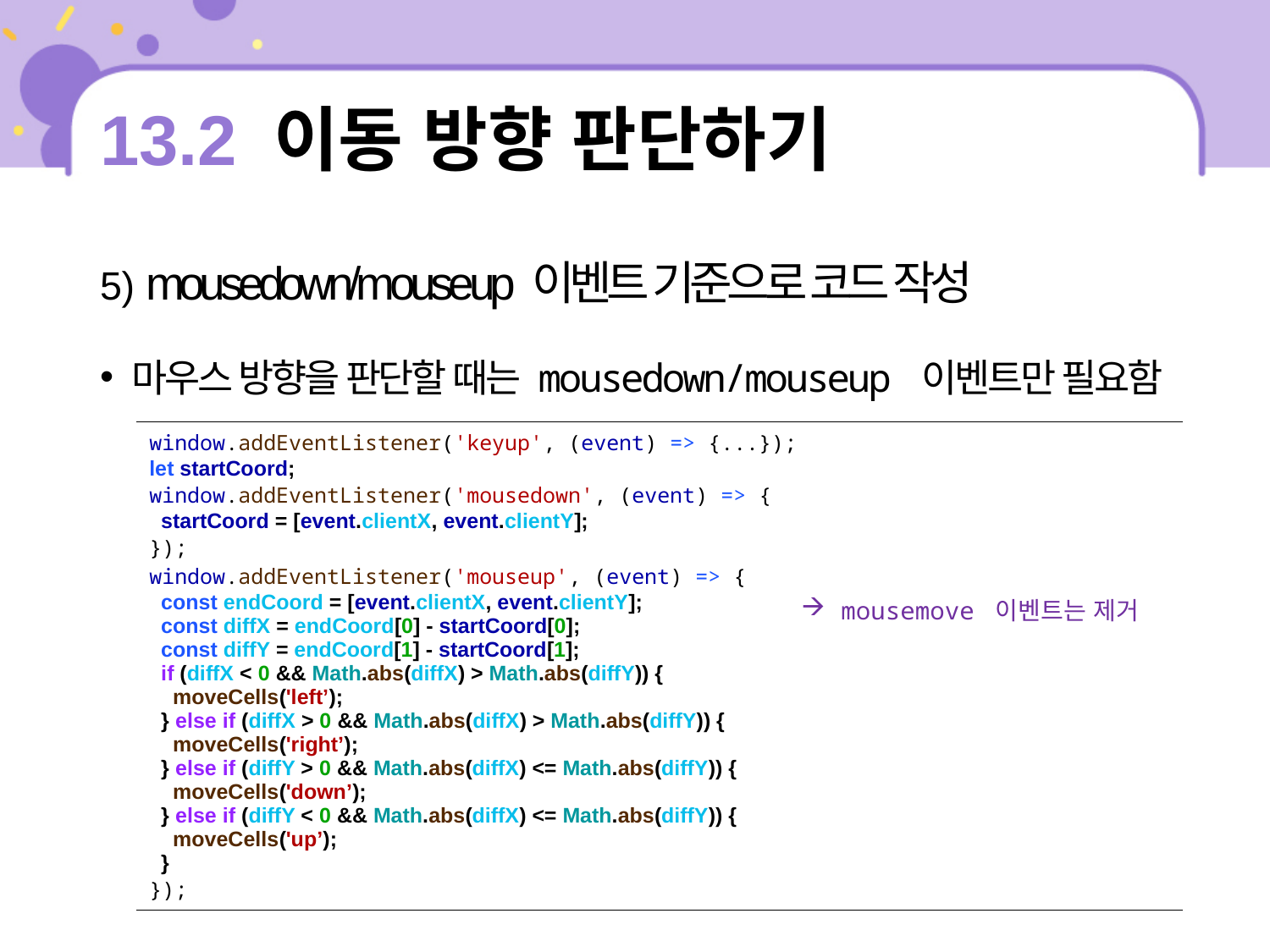

# 13.2 이동 방향 판단하기
5) mousedown/mouseup 이벤트 기준으로 코드 작성
마우스 방향을 판단할 때는 mousedown/mouseup 이벤트만 필요함
| window.addEventListener('keyup', (event) => {...}); let startCoord; window.addEventListener('mousedown', (event) => { startCoord = [event.clientX, event.clientY]; }); window.addEventListener('mouseup', (event) => { const endCoord = [event.clientX, event.clientY]; const diffX = endCoord[0] - startCoord[0]; const diffY = endCoord[1] - startCoord[1]; if (diffX < 0 && Math.abs(diffX) > Math.abs(diffY)) { moveCells('left’); } else if (diffX > 0 && Math.abs(diffX) > Math.abs(diffY)) { moveCells('right’); } else if (diffY > 0 && Math.abs(diffX) <= Math.abs(diffY)) { moveCells('down’); } else if (diffY < 0 && Math.abs(diffX) <= Math.abs(diffY)) { moveCells('up’); } }); |
| --- |
mousemove 이벤트는 제거